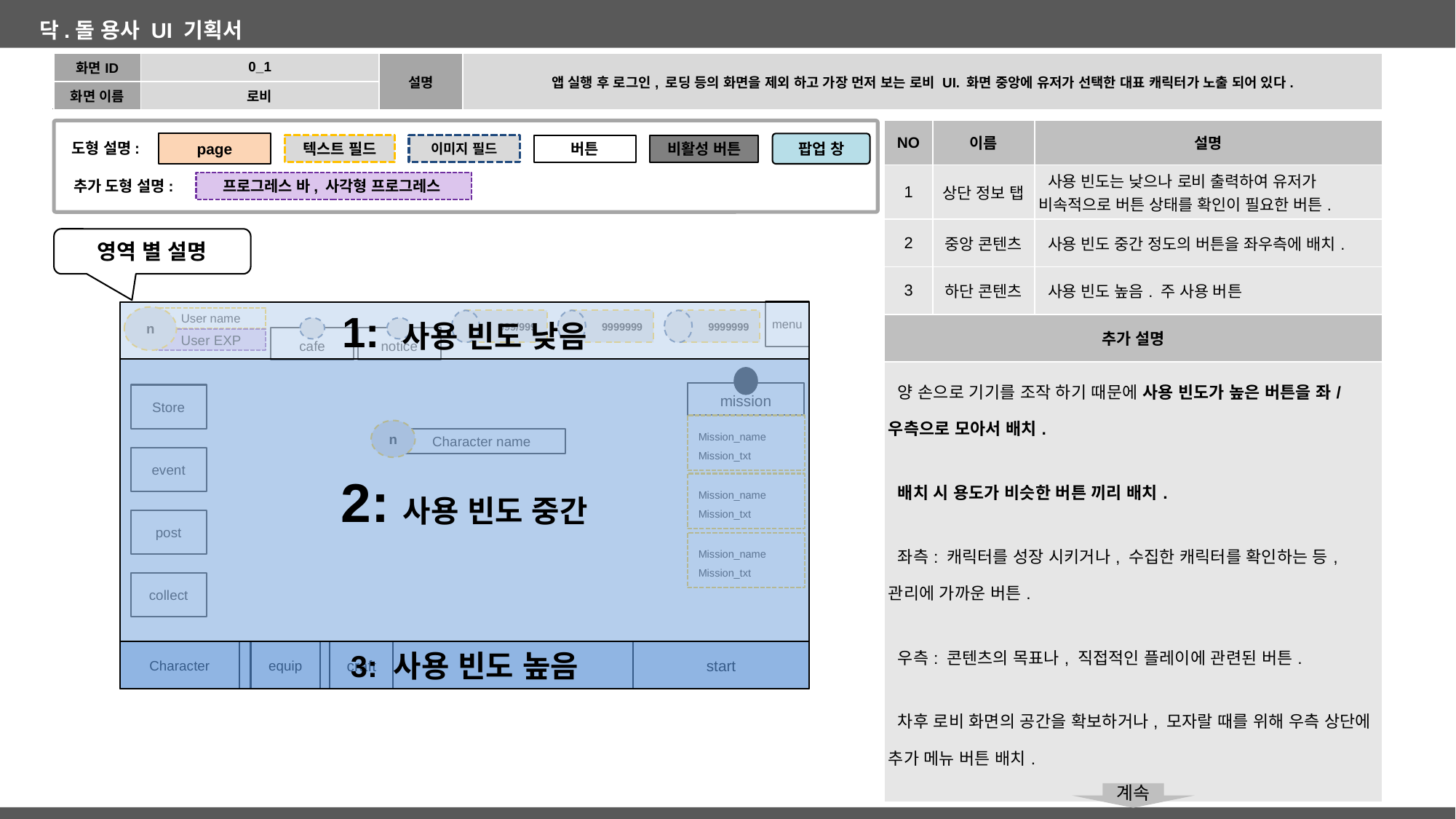

| 화면ID | 0\_1 | 설명 | 앱 실행 후 로그인, 로딩 등의 화면을 제외 하고 가장 먼저 보는 로비 UI. 화면 중앙에 유저가 선택한 대표 캐릭터가 노출 되어 있다. |
| --- | --- | --- | --- |
| 화면 이름 | 로비 |  |  |

| NO | 이름 | 설명 |
| --- | --- | --- |
| 1 | 상단 정보 탭 | 사용 빈도는 낮으나 로비 출력하여 유저가 비속적으로 버튼 상태를 확인이 필요한 버튼. |
| 2 | 중앙 콘텐츠 | 사용 빈도 중간 정도의 버튼을 좌우측에 배치. |
| 3 | 하단 콘텐츠 | 사용 빈도 높음. 주 사용 버튼 |
| 추가 설명 |  |  |
| 양 손으로 기기를 조작 하기 때문에 사용 빈도가 높은 버튼을 좌/우측으로 모아서 배치. 배치 시 용도가 비슷한 버튼 끼리 배치. 좌측: 캐릭터를 성장 시키거나, 수집한 캐릭터를 확인하는 등, 관리에 가까운 버튼. 우측: 콘텐츠의 목표나, 직접적인 플레이에 관련된 버튼. 차후 로비 화면의 공간을 확보하거나, 모자랄 때를 위해 우측 상단에 추가 메뉴 버튼 배치. |  |  |
page
도형 설명:
팝업 창
비활성 버튼
텍스트 필드
이미지 필드
버튼
추가 도형 설명:
프로그레스 바, 사각형 프로그레스
영역 별 설명
menu
1: 사용 빈도 낮음
n
User name

999/999

9999999

9999999

cafe
notice
User EXP
2:사용 빈도 중간

mission
Store
Mission_name
Mission_txt
n
Character name
event
Mission_name
Mission_txt
post
Mission_name
Mission_txt
collect
Character
3: 사용 빈도 높음
equip
craft
start
계속